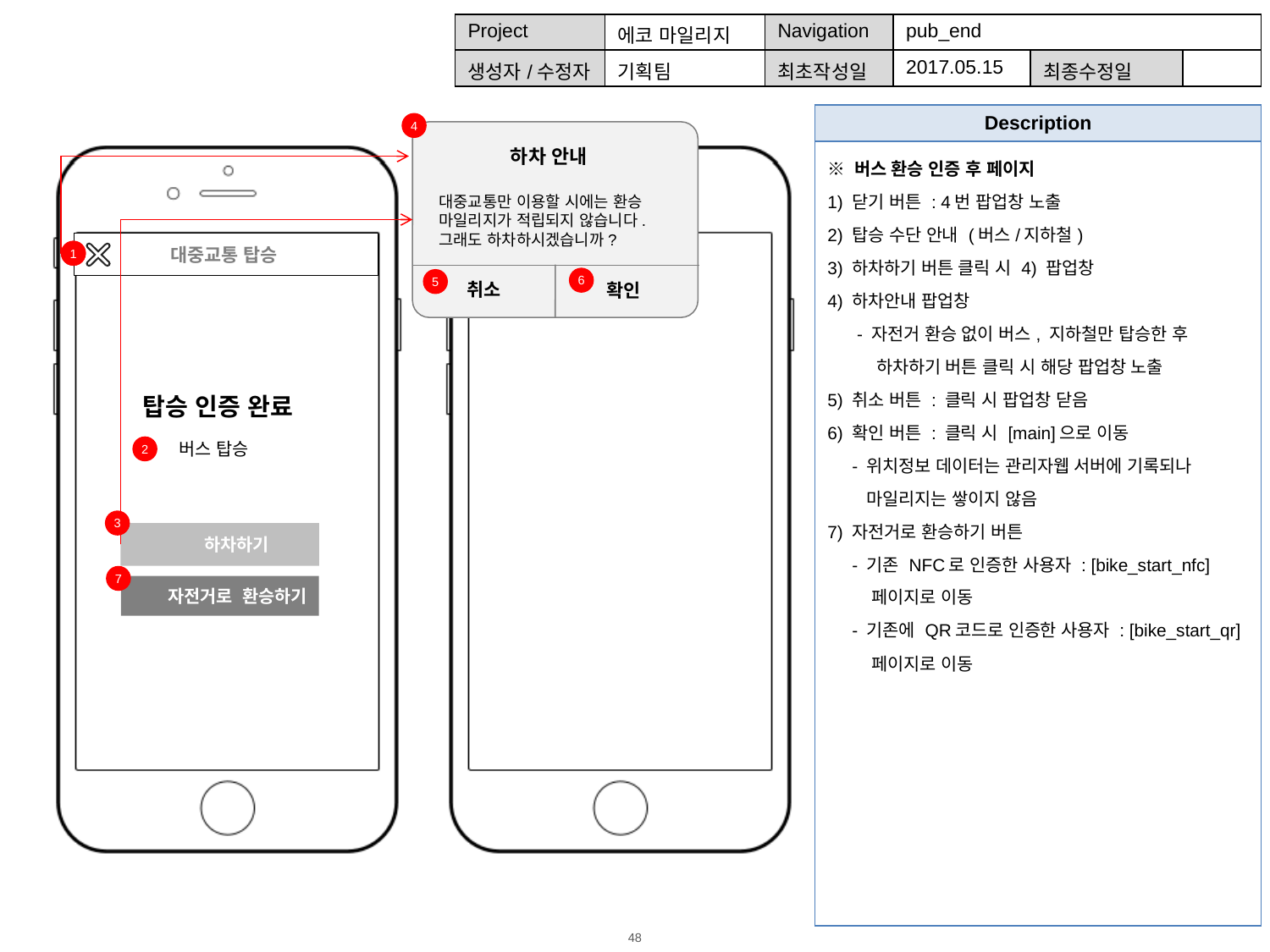

| Project | 에코 마일리지 | Navigation | pub\_end |  |  |
| --- | --- | --- | --- | --- | --- |
| 생성자/수정자 | 기획팀 | 최초작성일 | 2017.05.15 | 최종수정일 |  |
| Description |
| --- |
| ※ 버스 환승 인증 후 페이지 1) 닫기 버튼 : 4번 팝업창 노출 2) 탑승 수단 안내 (버스/지하철) 3) 하차하기 버튼 클릭 시 4) 팝업창 4) 하차안내 팝업창 - 자전거 환승 없이 버스, 지하철만 탑승한 후 하차하기 버튼 클릭 시 해당 팝업창 노출 5) 취소 버튼 : 클릭 시 팝업창 닫음 6) 확인 버튼 : 클릭 시 [main]으로 이동 - 위치정보 데이터는 관리자웹 서버에 기록되나 마일리지는 쌓이지 않음 7) 자전거로 환승하기 버튼 - 기존 NFC로 인증한 사용자 : [bike\_start\_nfc] 페이지로 이동 - 기존에 QR코드로 인증한 사용자 : [bike\_start\_qr] 페이지로 이동 |
4

하차 안내
성공확률 50%
대중교통만 이용할 시에는 환승
마일리지가 적립되지 않습니다.
그래도 하차하시겠습니까?
                대중교통 탑승
1
1

6
5
취소
확인
환승 인증 완료
탑승 인증 완료
버스 탑승
2
3
      하차하기
7
   자전거로  환승하기